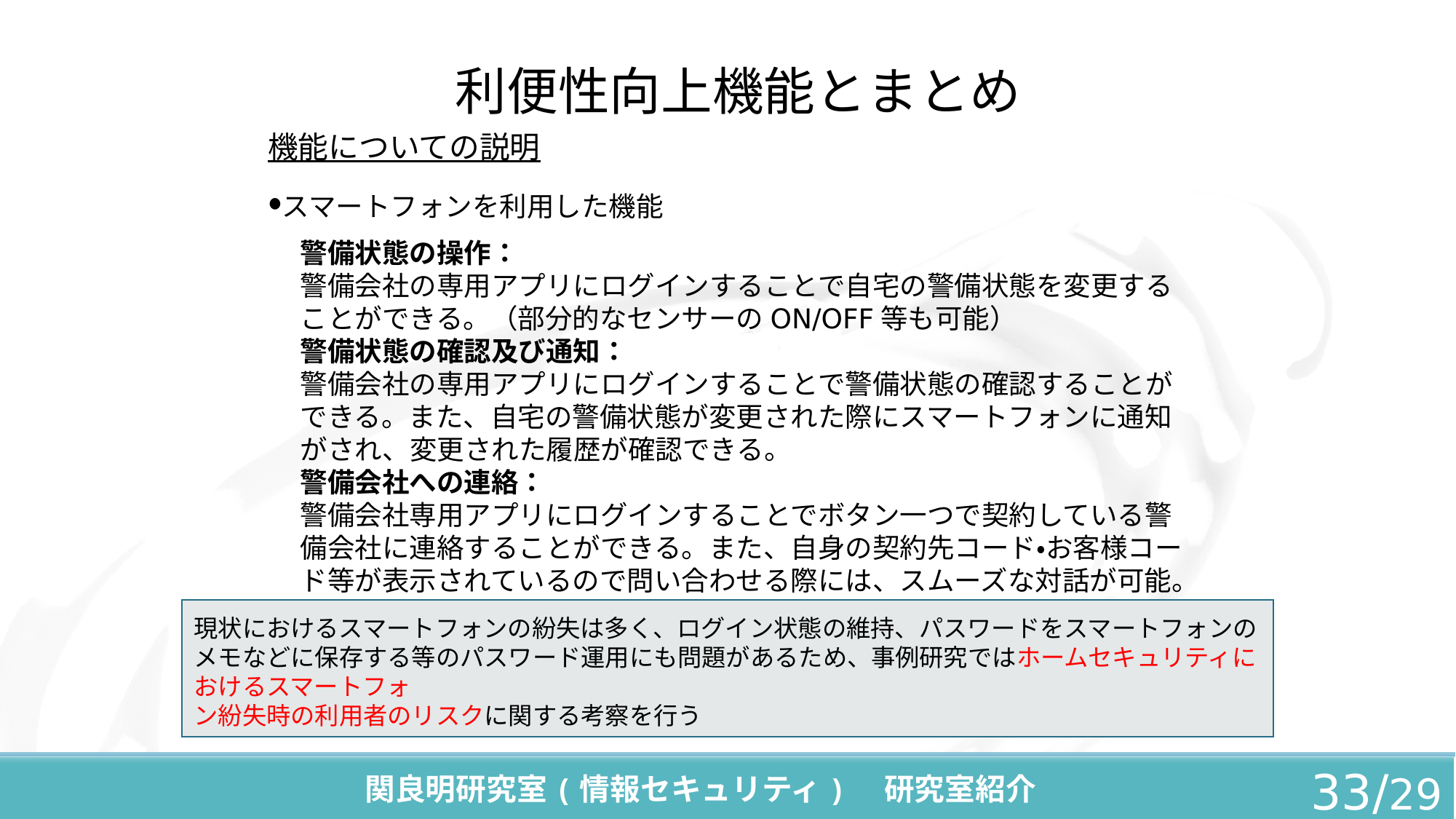

# 利便性向上機能とまとめ
機能についての説明
・スマートフォンを利用した機能

警備状態の操作：
警備会社の専用アプリにログインすることで自宅の警備状態を変更することができる。（部分的なセンサーのON/OFF等も可能）
警備状態の確認及び通知：
警備会社の専用アプリにログインすることで警備状態の確認することができる。また、自宅の警備状態が変更された際にスマートフォンに通知がされ、変更された履歴が確認できる。
警備会社への連絡：
警備会社専用アプリにログインすることでボタン一つで契約している警備会社に連絡することができる。また、自身の契約先コード・お客様コード等が表示されているので問い合わせる際には、スムーズな対話が可能。

現状におけるスマートフォンの紛失は多く、ログイン状態の維持、パスワードをスマートフォンのメモなどに保存する等のパスワード運用にも問題があるため、事例研究ではホームセキュリティにおけるスマートフォ
ン紛失時の利用者のリスクに関する考察を行う